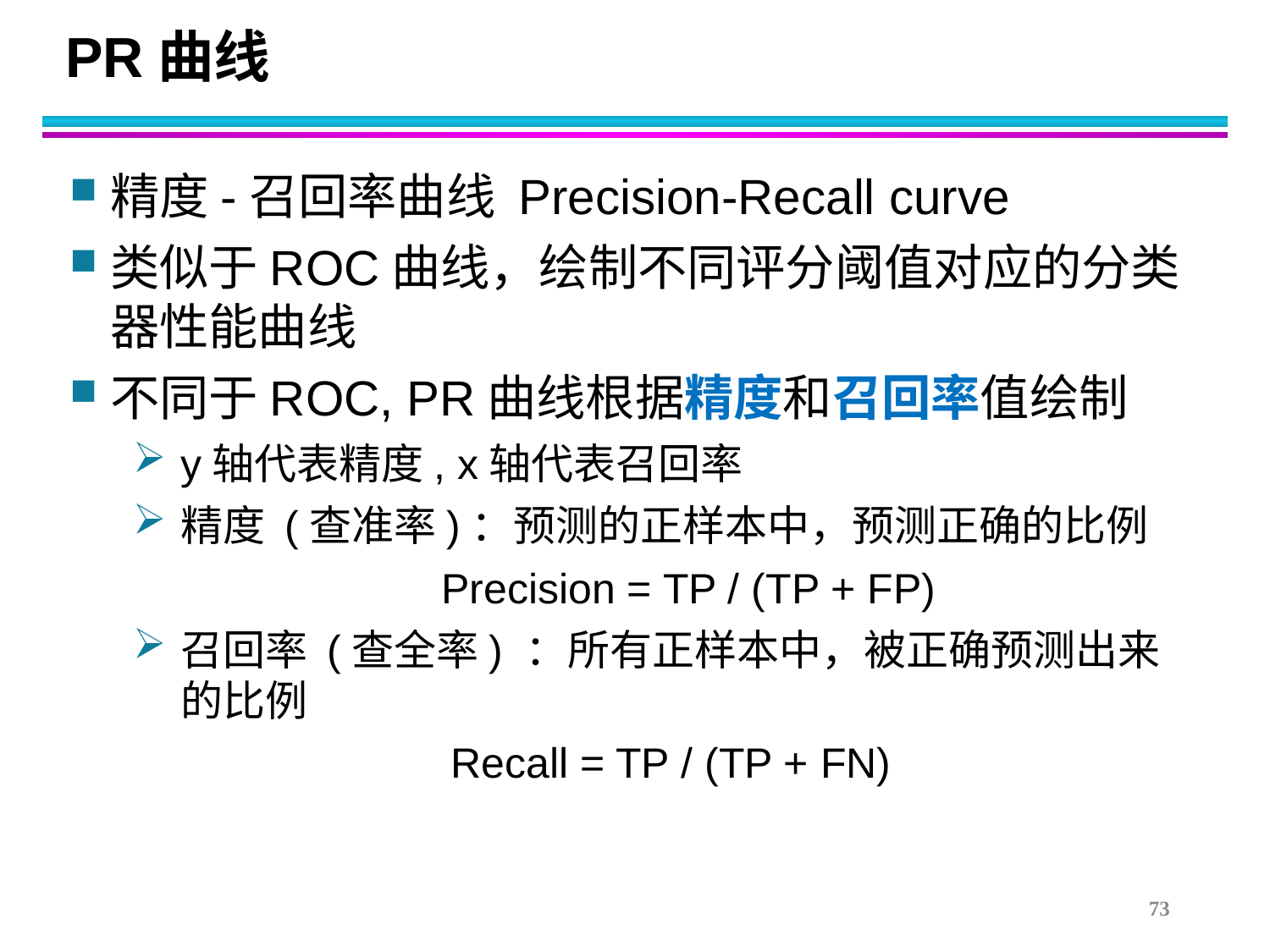

# PR曲线
精度-召回率曲线 Precision-Recall curve
类似于ROC曲线，绘制不同评分阈值对应的分类器性能曲线
不同于ROC, PR曲线根据精度和召回率值绘制
y轴代表精度, x轴代表召回率
精度 (查准率)：预测的正样本中，预测正确的比例
    Precision = TP / (TP + FP)
召回率 (查全率) ：所有正样本中，被正确预测出来的比例
 Recall = TP / (TP + FN)
73